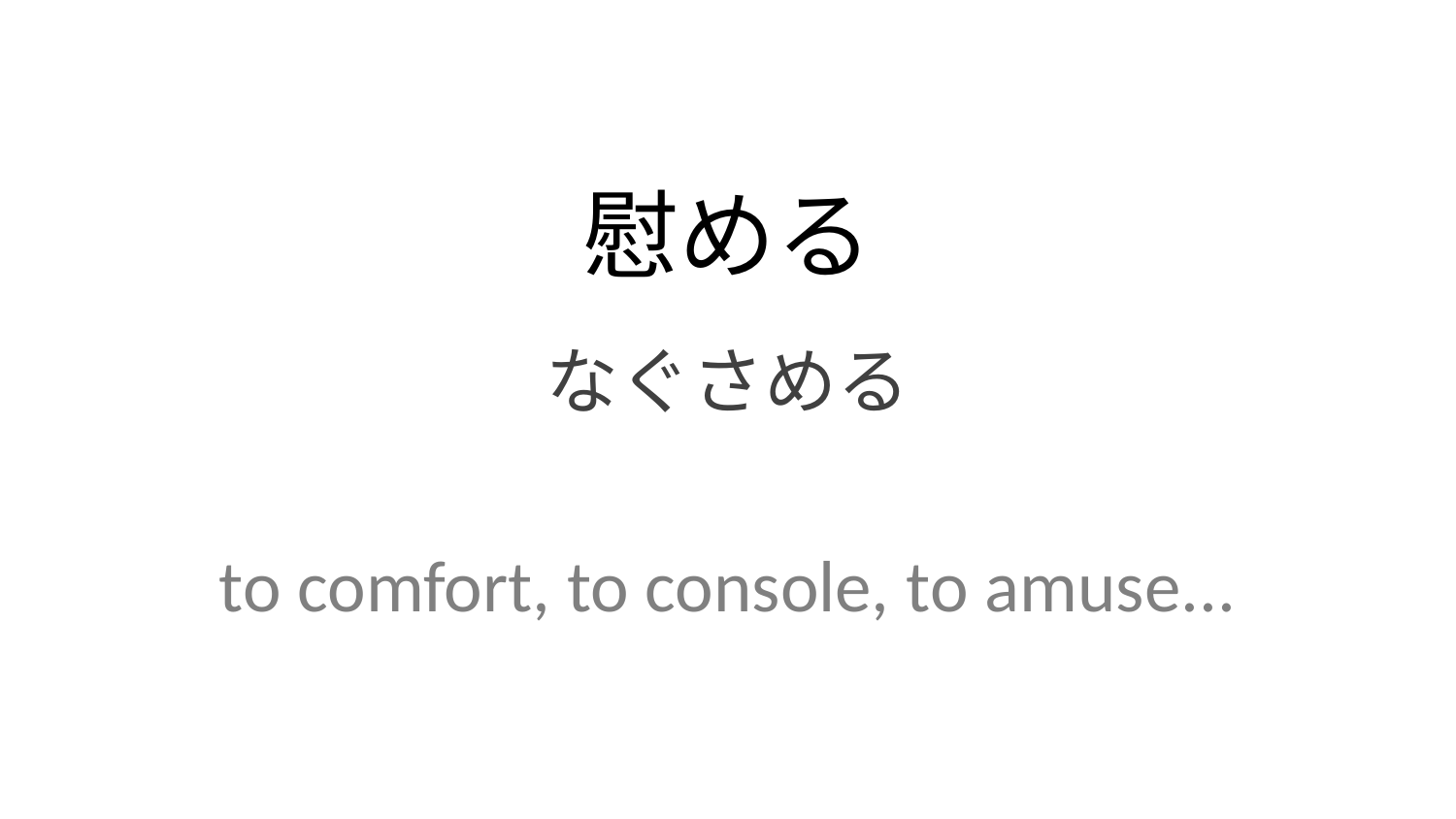

慰める

なぐさめる
to comfort, to console, to amuse...